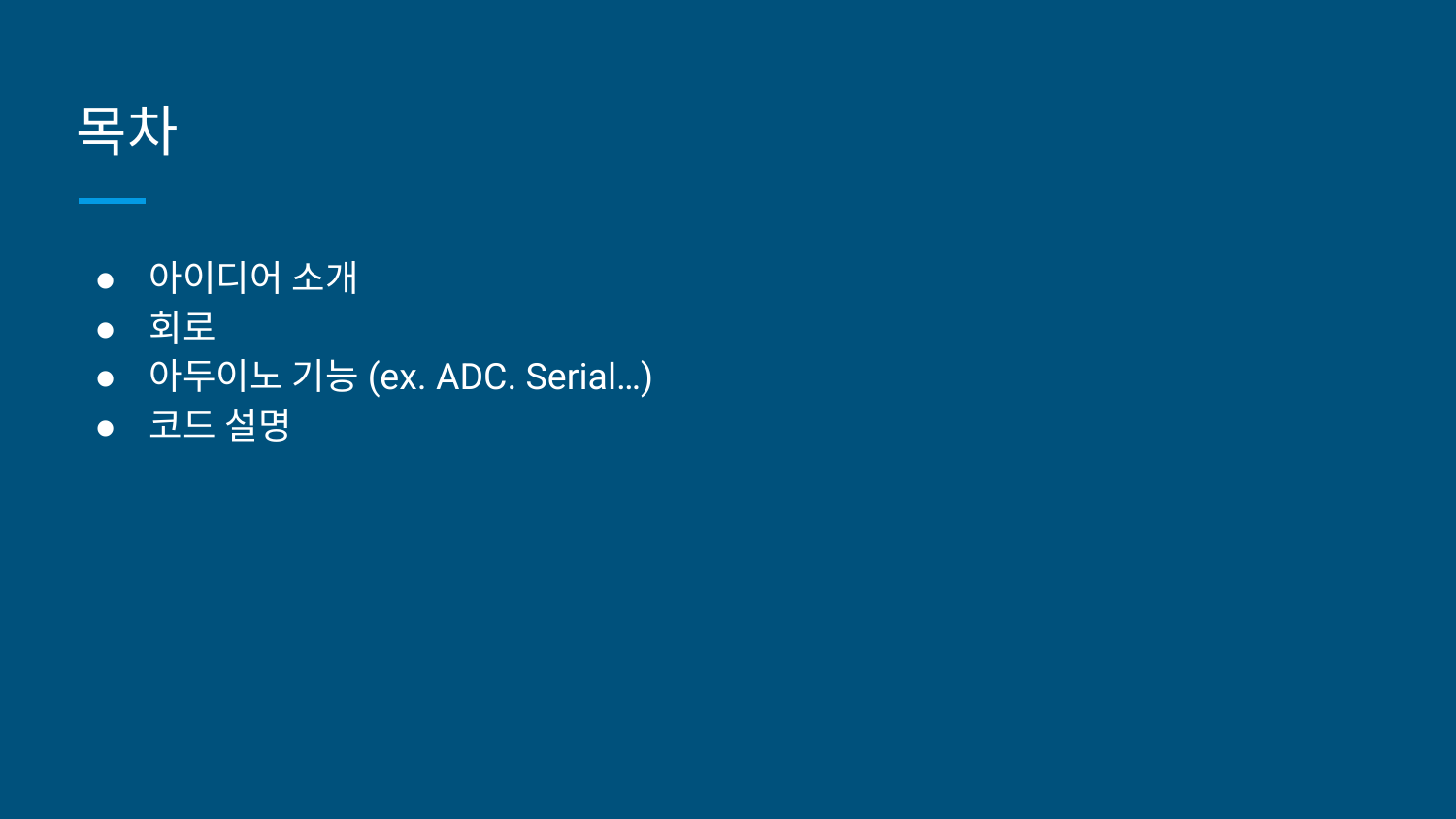

# 목차
아이디어 소개
회로
아두이노 기능(ex. ADC. Serial…)
코드 설명